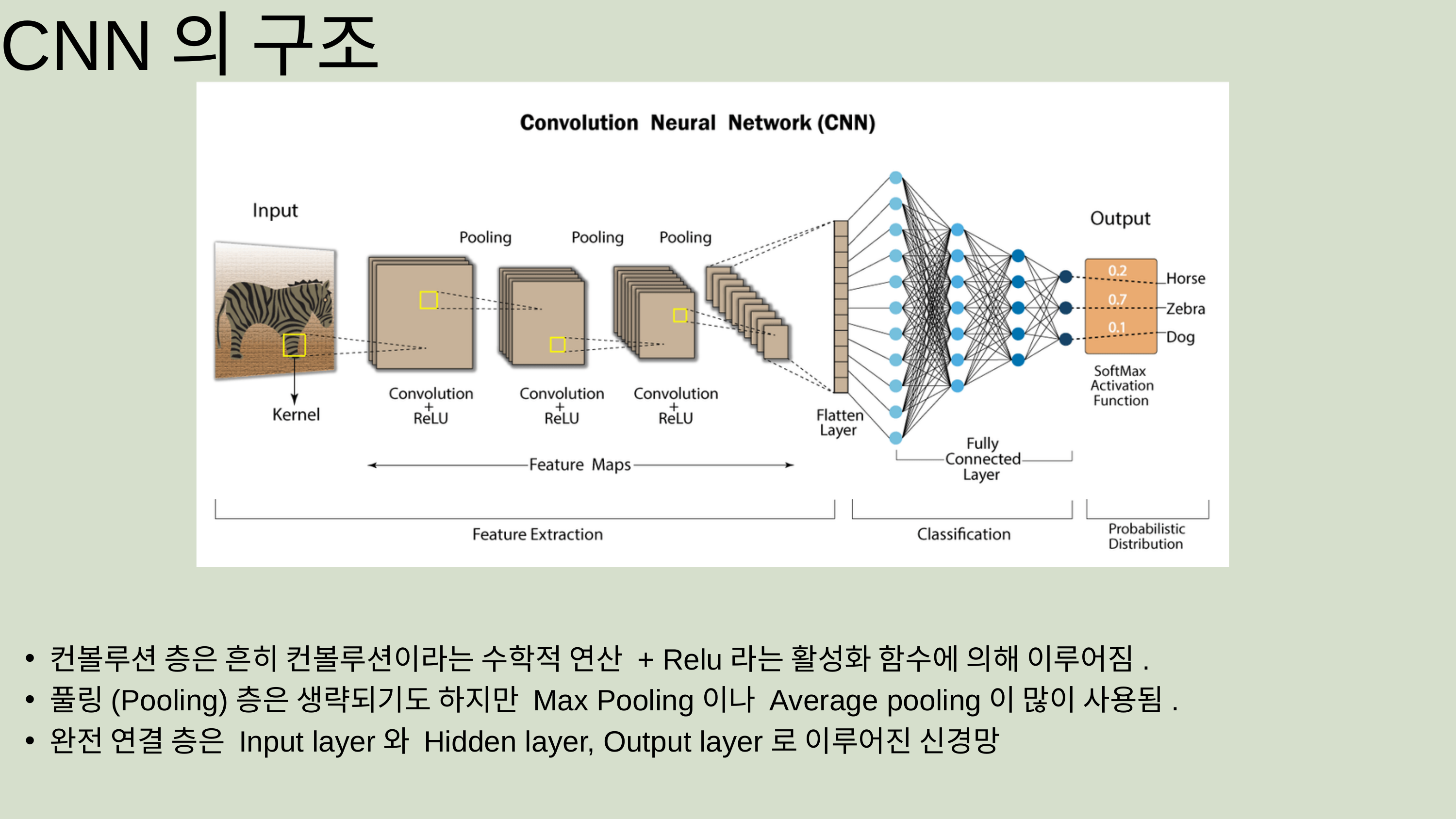

CNN의 구조

컨볼루션 층은 흔히 컨볼루션이라는 수학적 연산 + Relu라는 활성화 함수에 의해 이루어짐.
풀링(Pooling)층은 생략되기도 하지만 Max Pooling이나 Average pooling이 많이 사용됨.
완전 연결 층은 Input layer와 Hidden layer, Output layer로 이루어진 신경망